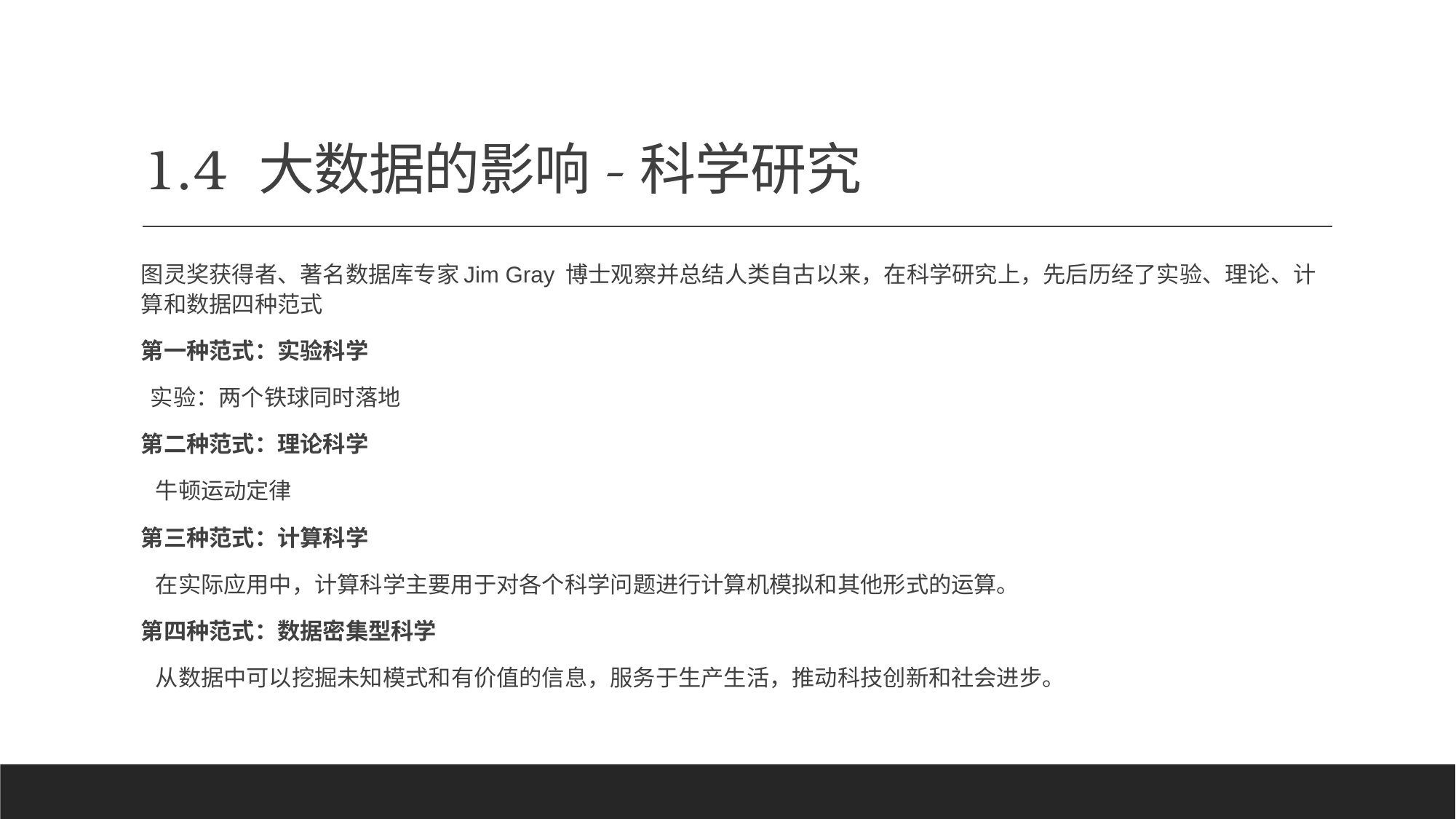

# 1.4 大数据的影响-科学研究
图灵奖获得者、著名数据库专家Jim Gray 博士观察并总结人类自古以来，在科学研究上，先后历经了实验、理论、计算和数据四种范式
第一种范式：实验科学
   实验：两个铁球同时落地
第二种范式：理论科学
    牛顿运动定律
第三种范式：计算科学
    在实际应用中，计算科学主要用于对各个科学问题进行计算机模拟和其他形式的运算。
第四种范式：数据密集型科学
    从数据中可以挖掘未知模式和有价值的信息，服务于生产生活，推动科技创新和社会进步。